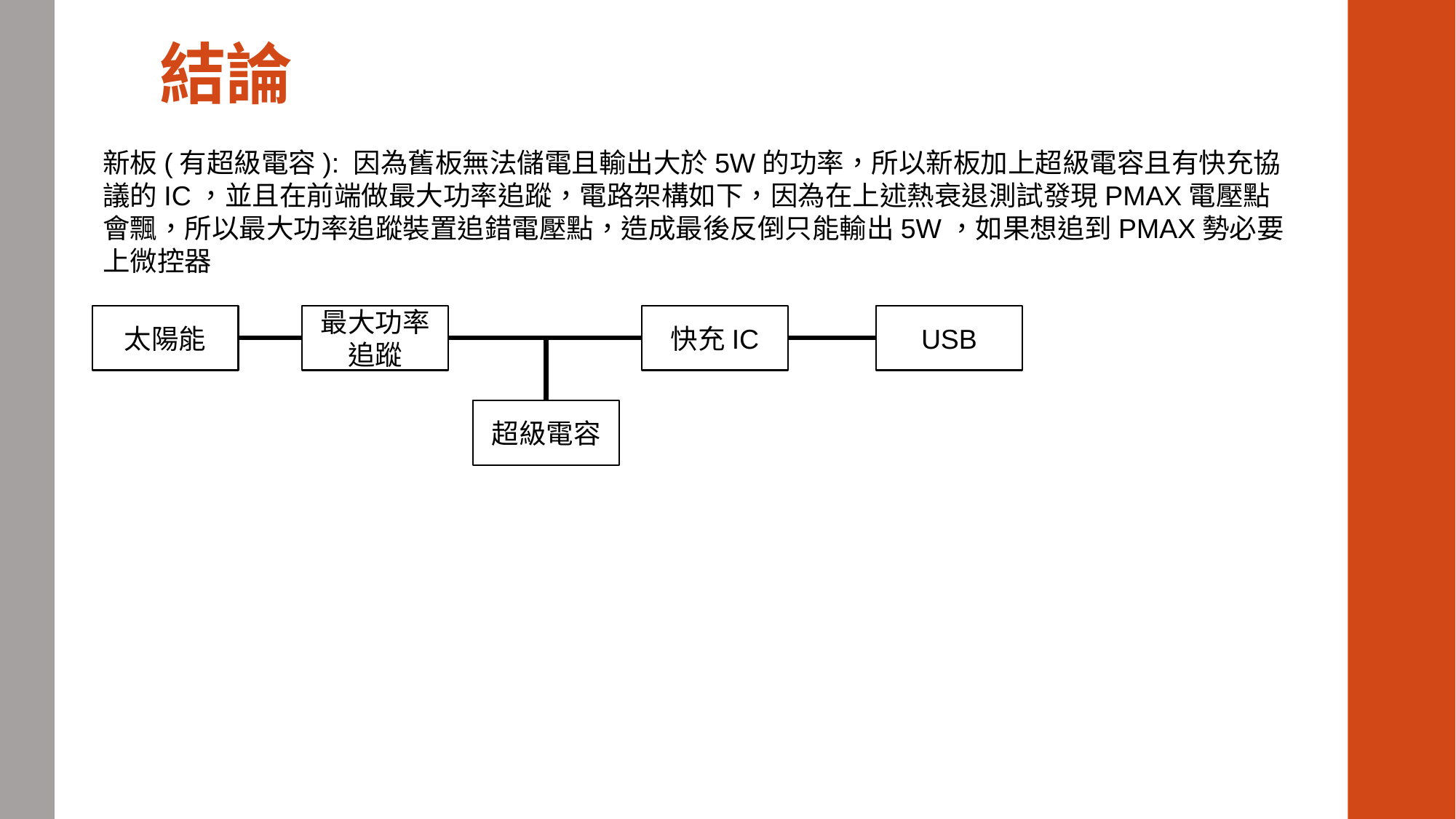

# 結論
新板(有超級電容): 因為舊板無法儲電且輸出大於5W的功率，所以新板加上超級電容且有快充協議的IC，並且在前端做最大功率追蹤，電路架構如下，因為在上述熱衰退測試發現PMAX電壓點會飄，所以最大功率追蹤裝置追錯電壓點，造成最後反倒只能輸出5W，如果想追到PMAX勢必要上微控器

太陽能
最大功率追蹤
快充IC
USB
超級電容